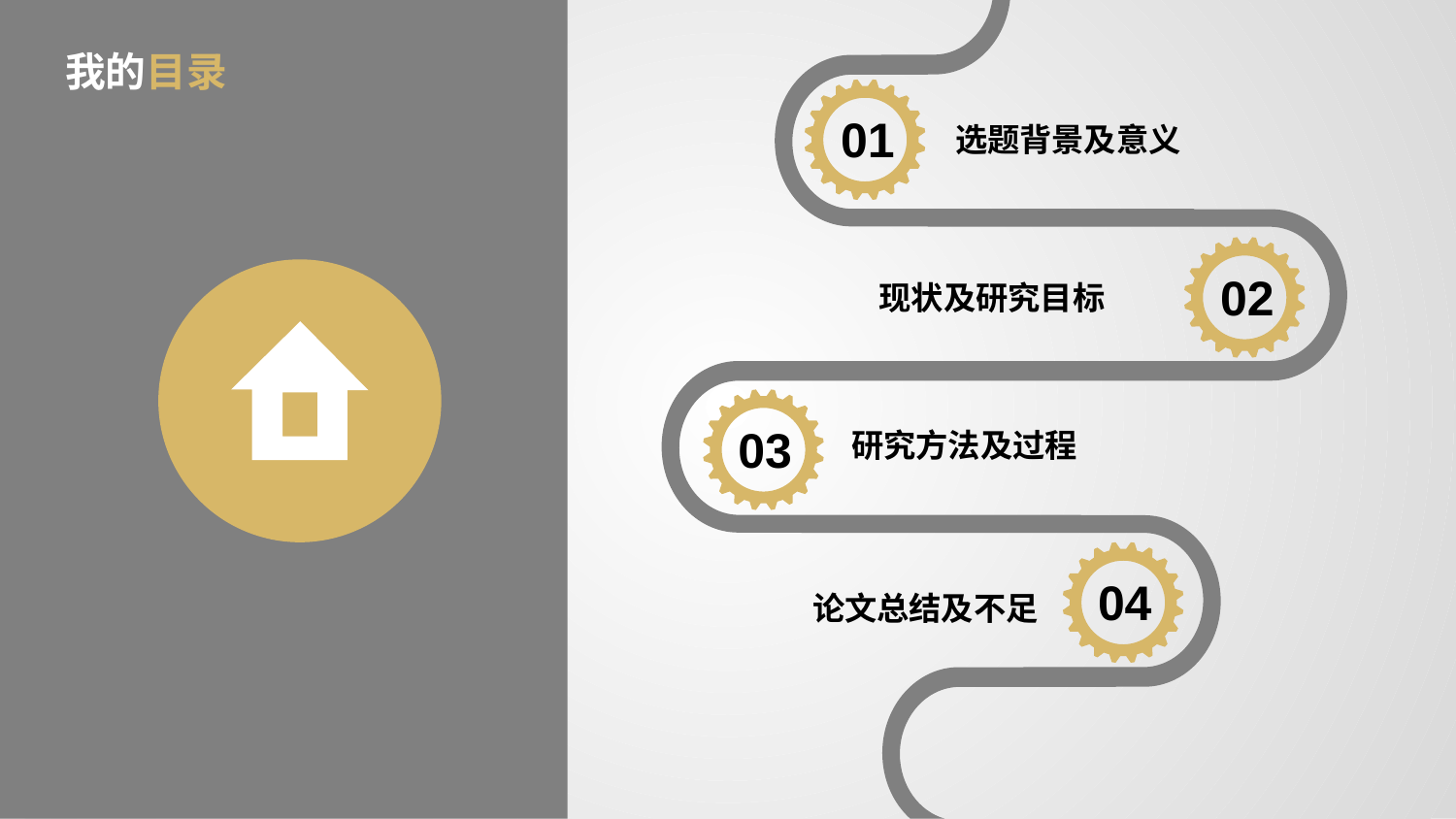

我的目录

选题背景及意义
01

现状及研究目标
02

研究方法及过程
03

04
论文总结及不足